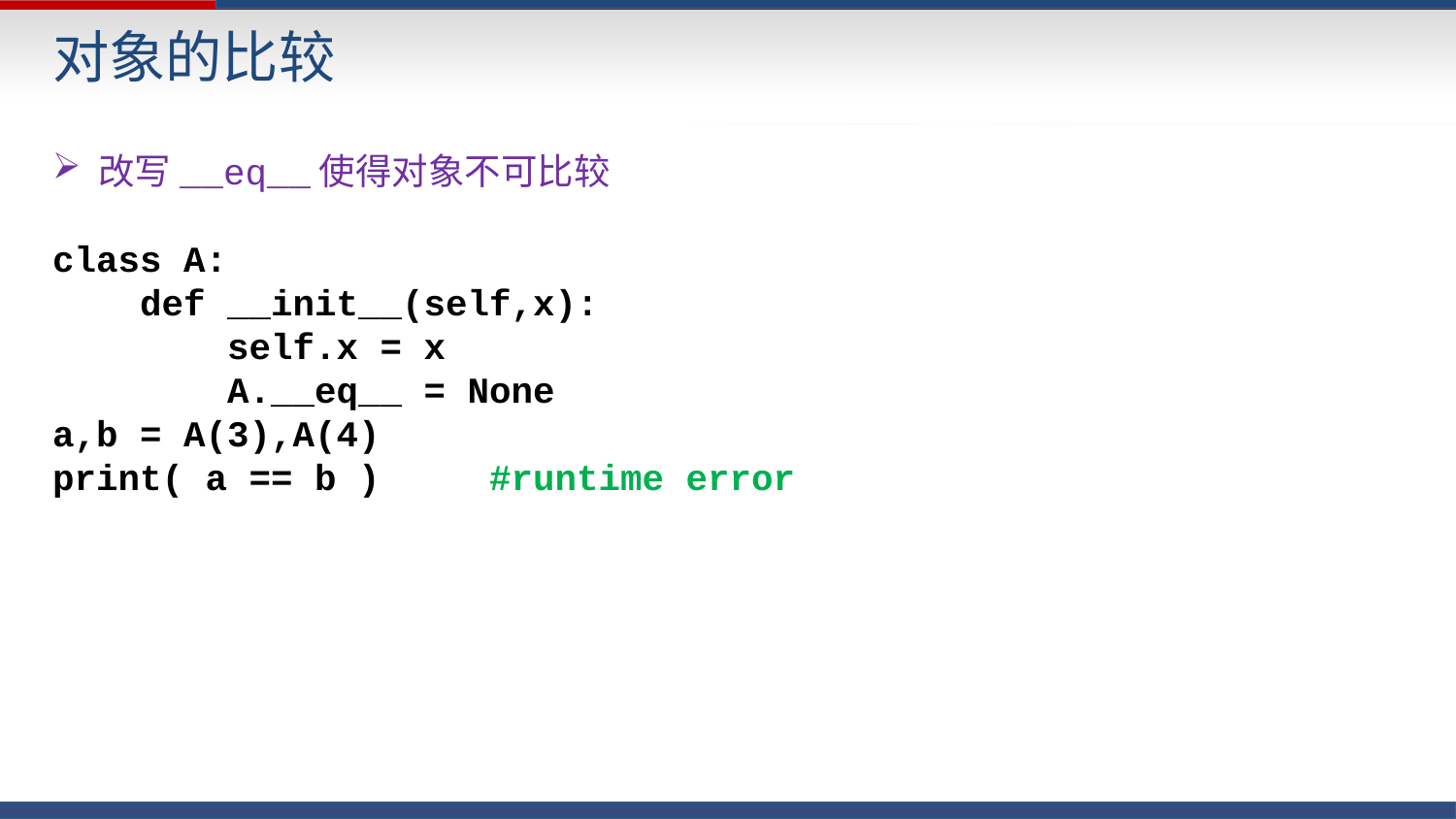

对象的比较

改写__eq__使得对象不可比较

class A:
    def __init__(self,x):
        self.x = x
        A.__eq__ = None
a,b = A(3),A(4)
print( a == b )	#runtime error